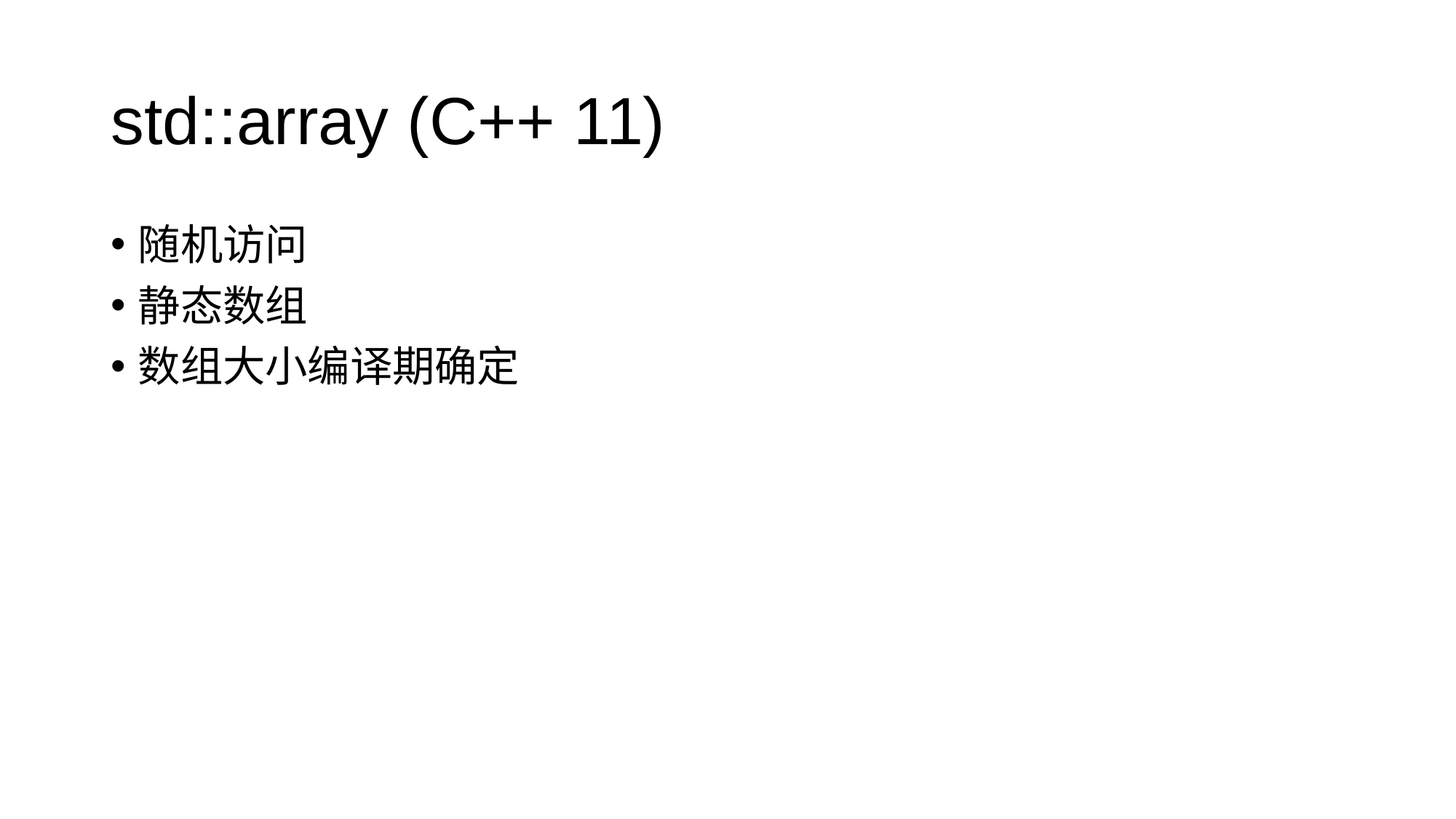

# std::array (C++ 11)
随机访问
静态数组
数组大小编译期确定